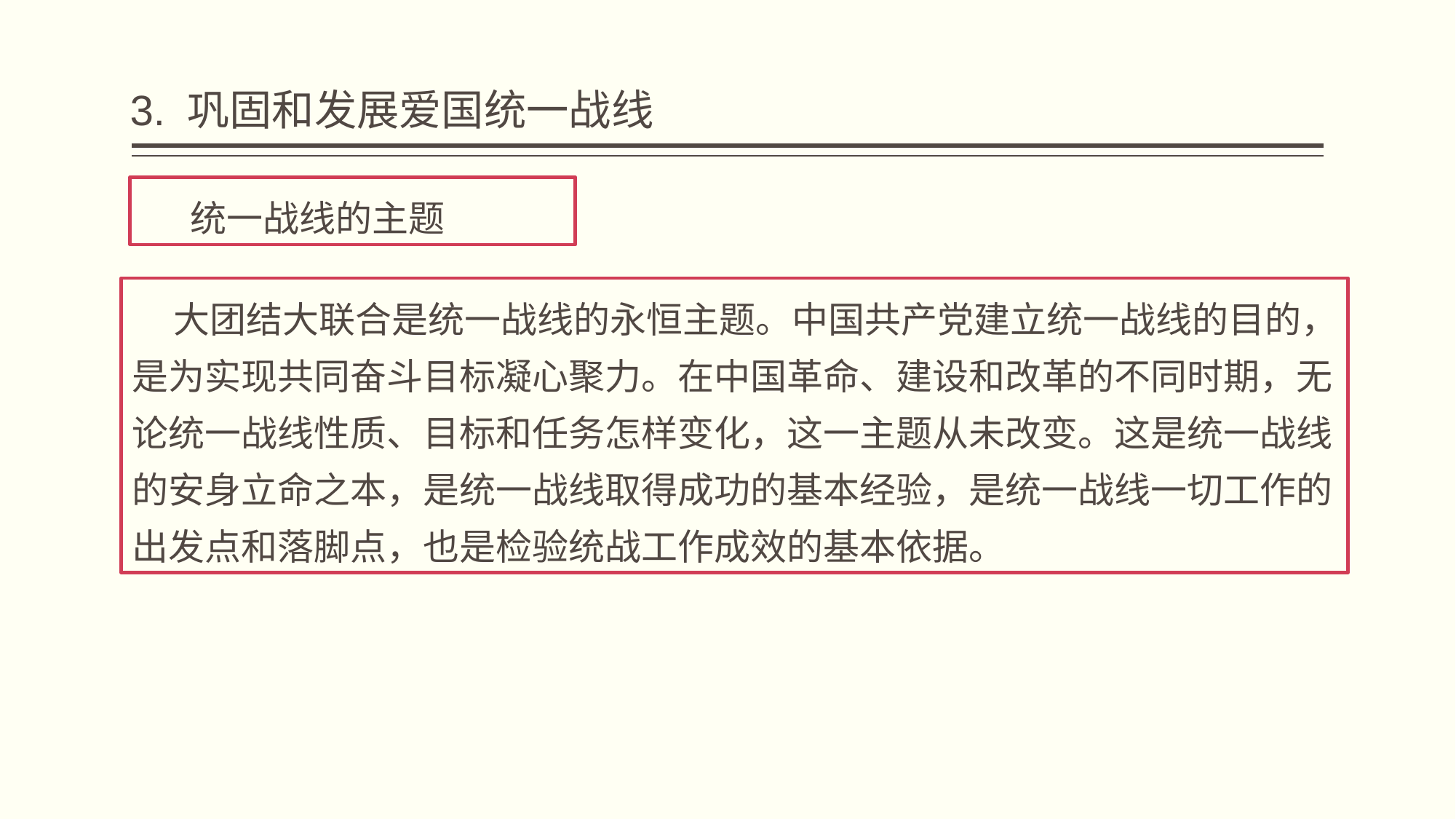

3. 巩固和发展爱国统一战线
     统一战线的主题
    大团结大联合是统一战线的永恒主题。中国共产党建立统一战线的目的，是为实现共同奋斗目标凝心聚力。在中国革命、建设和改革的不同时期，无论统一战线性质、目标和任务怎样变化，这一主题从未改变。这是统一战线的安身立命之本，是统一战线取得成功的基本经验，是统一战线一切工作的出发点和落脚点，也是检验统战工作成效的基本依据。